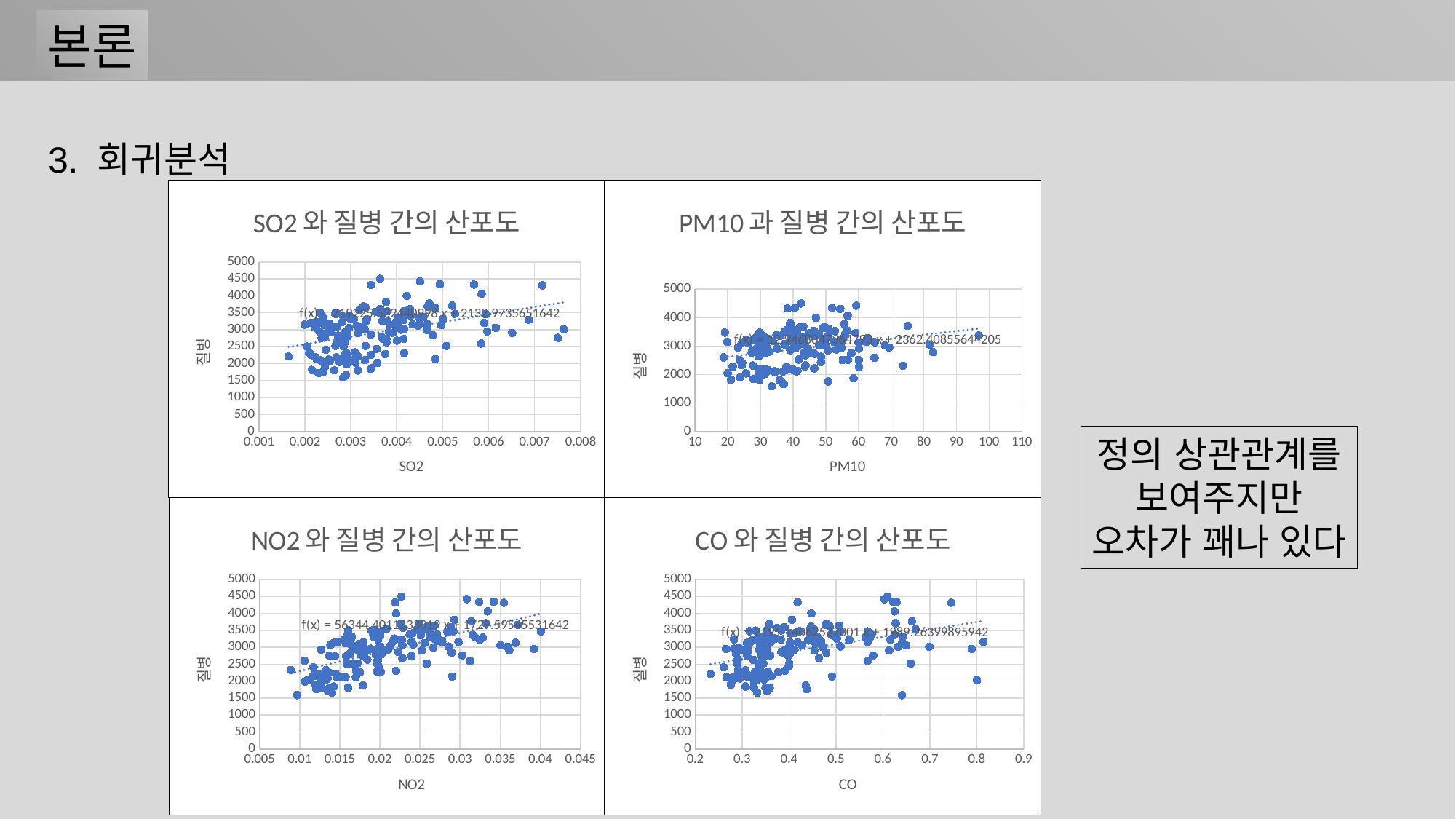

본론

3. 회귀분석

### Chart: SO2와 질병 간의 산포도

| Category | 질병 |
|---|---|

### Chart: PM10과 질병 간의 산포도

| Category | 질병 |
|---|---|
정의 상관관계를
보여주지만
오차가 꽤나 있다

### Chart: NO2와 질병 간의 산포도

| Category |  |
|---|---|

### Chart: CO와 질병 간의 산포도

| Category |  |
|---|---|